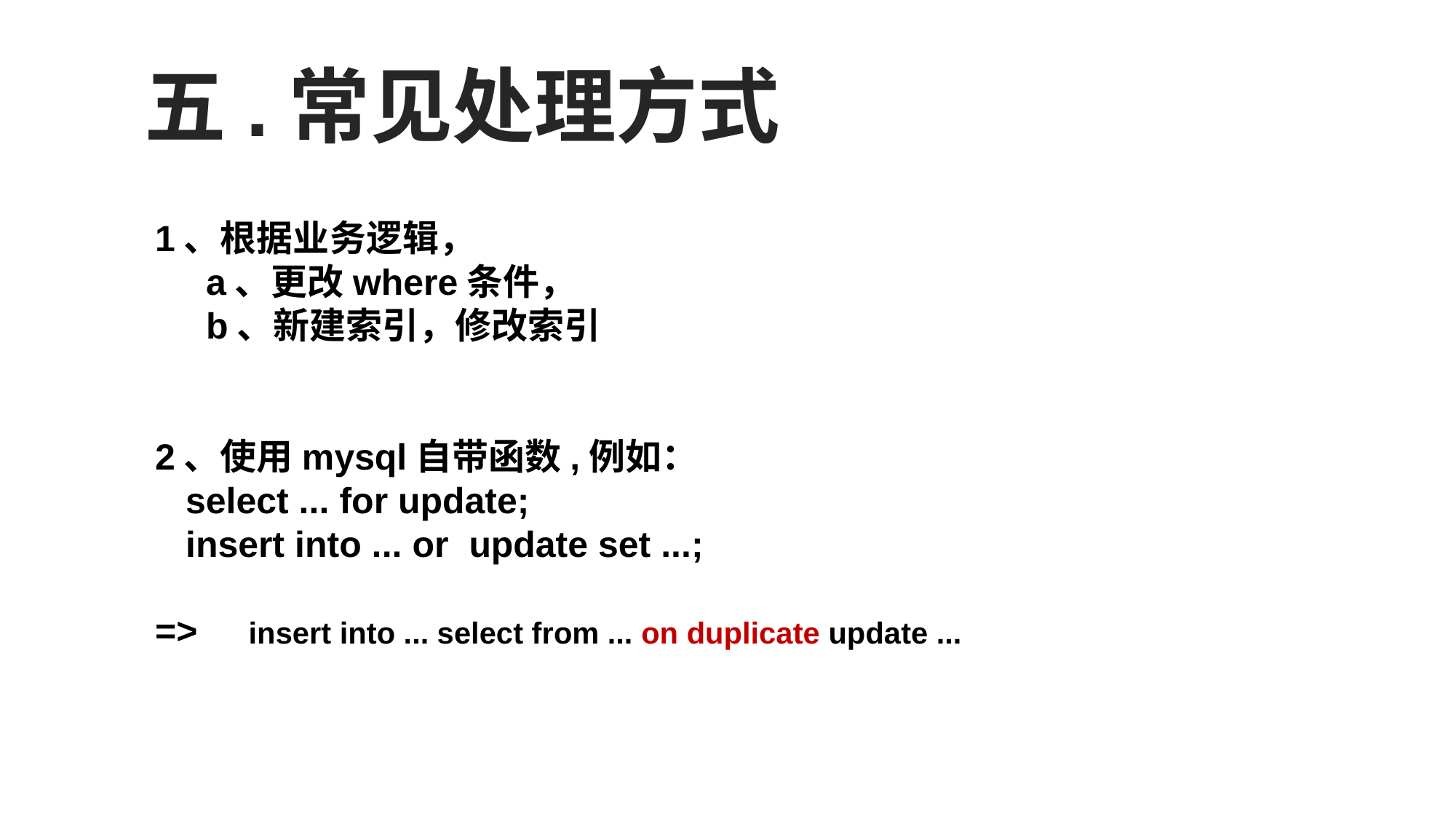

五.常见处理方式
1、根据业务逻辑，
     a、更改where条件，
     b、新建索引，修改索引

2、使用mysql自带函数,例如：
   select ... for update;
   insert into ... or  update set ...;

=>     insert into ... select from ... on duplicate update ...